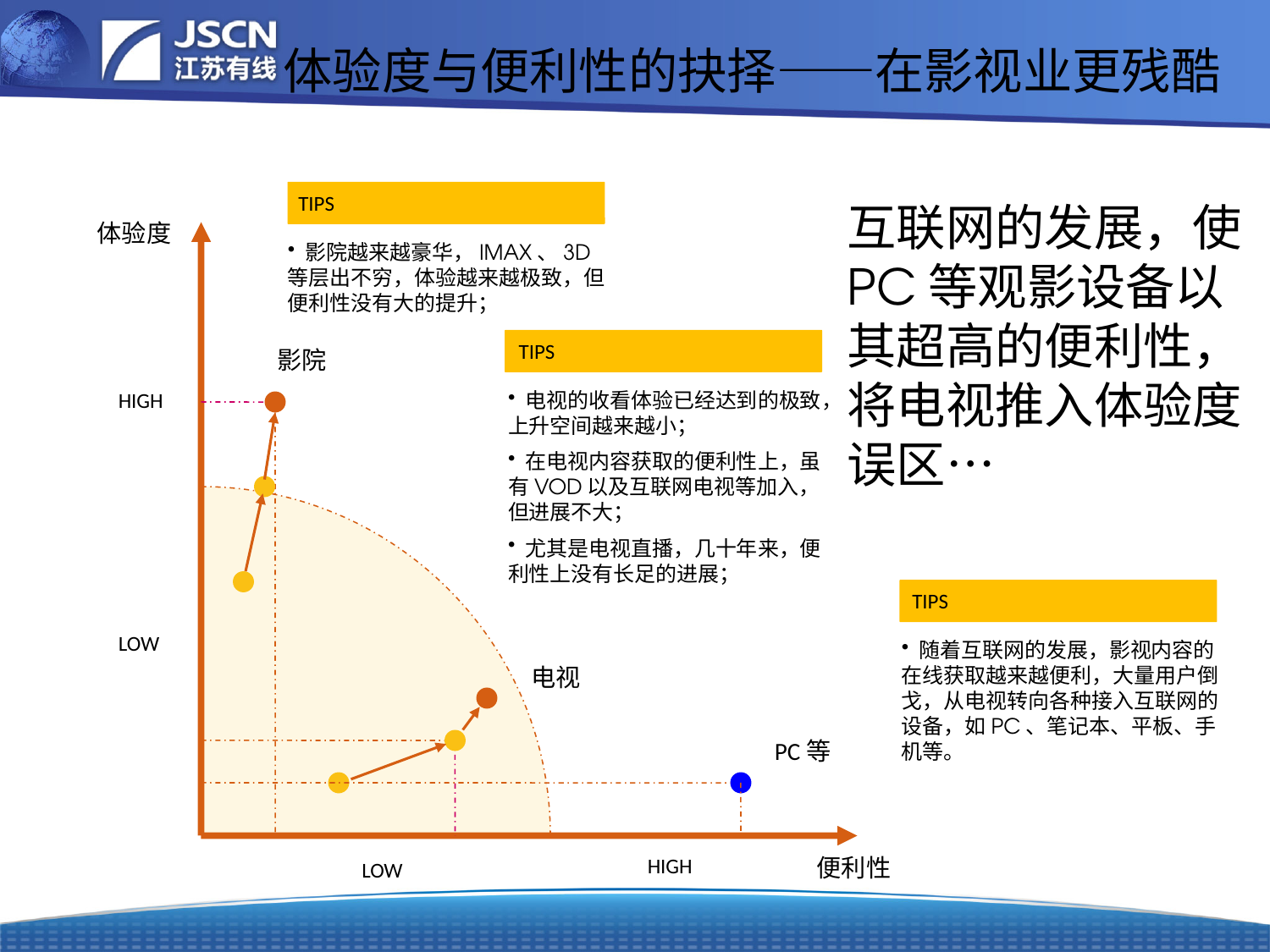

体验度与便利性的抉择——在影视业更残酷

TIPS
互联网的发展，使PC等观影设备以其超高的便利性，将电视推入体验度误区…
体验度

 影院越来越豪华，IMAX、3D等层出不穷，体验越来越极致，但便利性没有大的提升；

TIPS
影院
HIGH
 电视的收看体验已经达到的极致，上升空间越来越小；
 在电视内容获取的便利性上，虽有VOD以及互联网电视等加入，但进展不大；
 尤其是电视直播，几十年来，便利性上没有长足的进展；

TIPS
LOW
 随着互联网的发展，影视内容的在线获取越来越便利，大量用户倒戈，从电视转向各种接入互联网的设备，如PC、笔记本、平板、手机等。

电视

PC等

HIGH
便利性
LOW